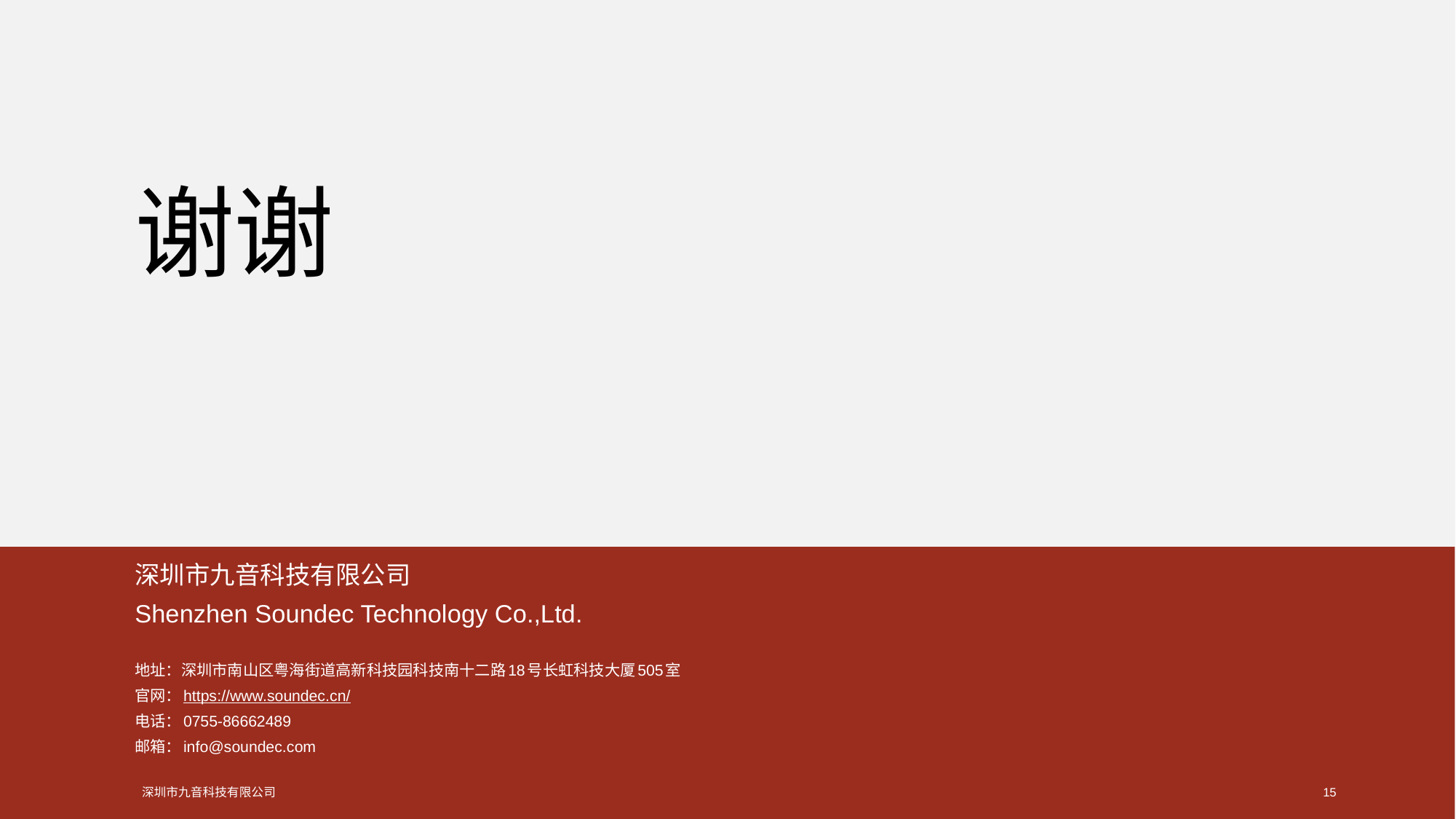

# 谢谢
深圳市九音科技有限公司
Shenzhen Soundec Technology Co.,Ltd.

地址：深圳市南山区粤海街道高新科技园科技南十二路18号长虹科技大厦505室
官网：https://www.soundec.cn/
电话：0755-86662489
邮箱：info@soundec.com
深圳市九音科技有限公司
15